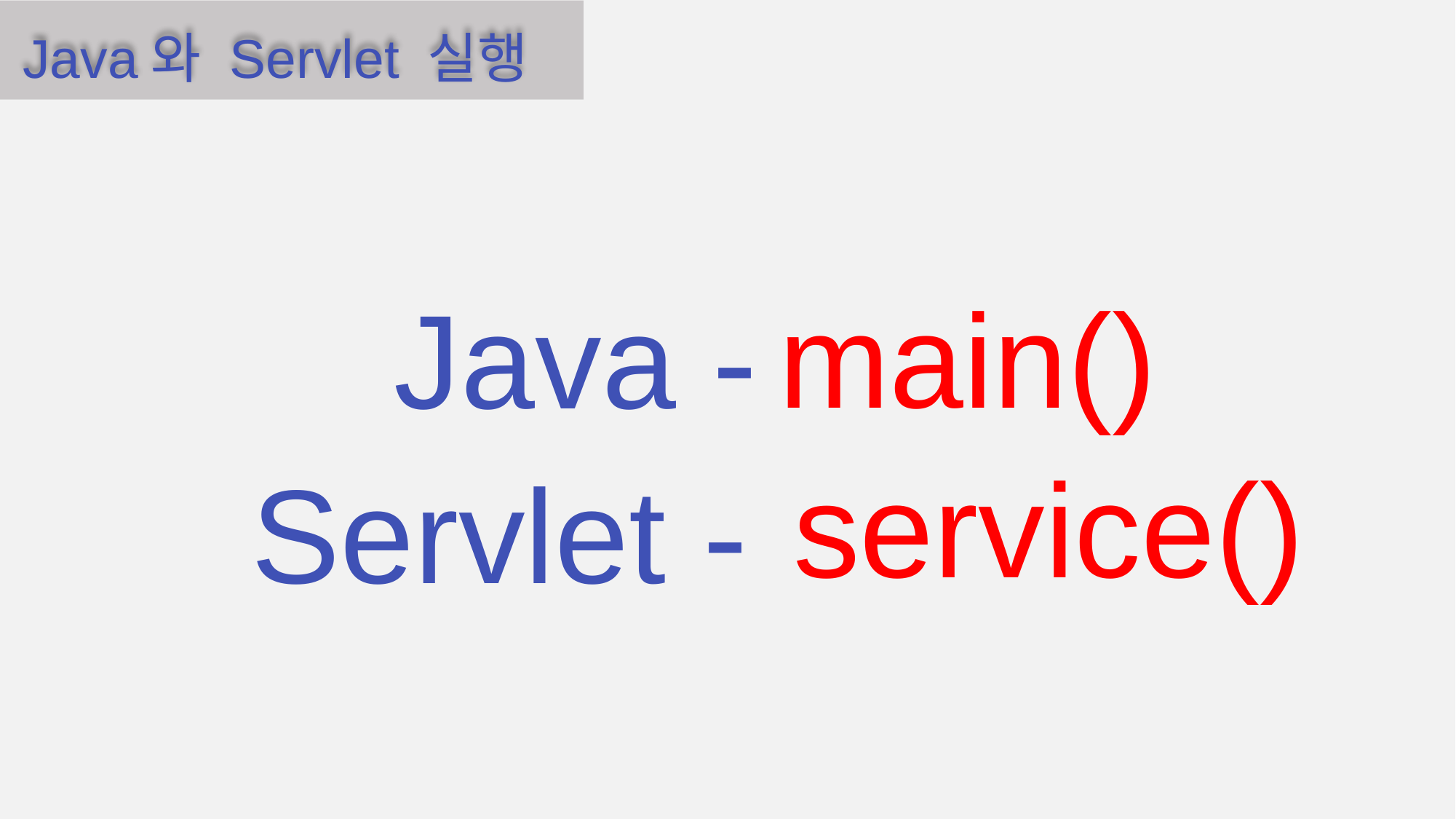

Java와 Servlet 실행
main()
Java -
service()
Servlet -